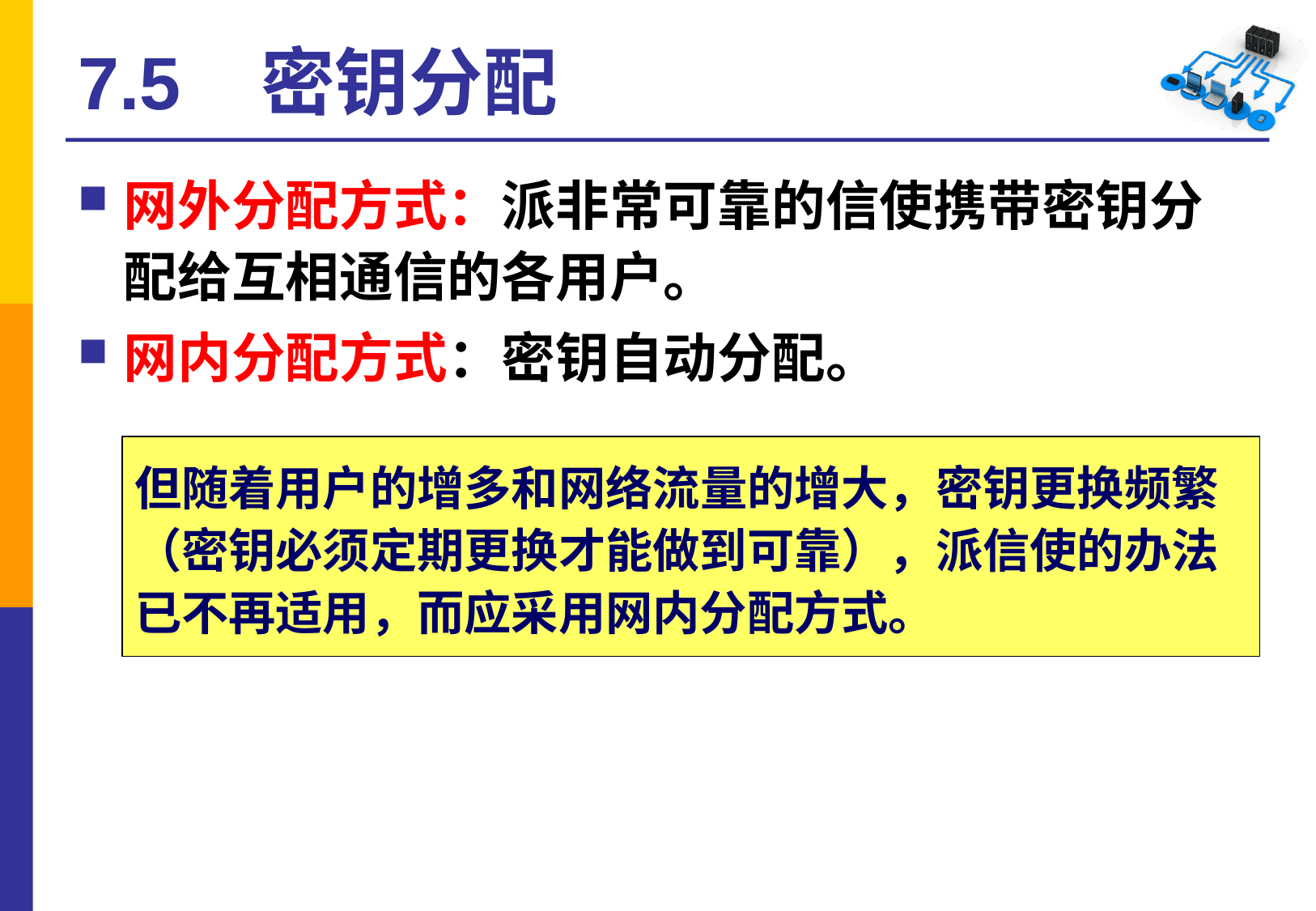

# 7.5   密钥分配
网外分配方式：派非常可靠的信使携带密钥分配给互相通信的各用户。
网内分配方式：密钥自动分配。
但随着用户的增多和网络流量的增大，密钥更换频繁（密钥必须定期更换才能做到可靠），派信使的办法已不再适用，而应采用网内分配方式。